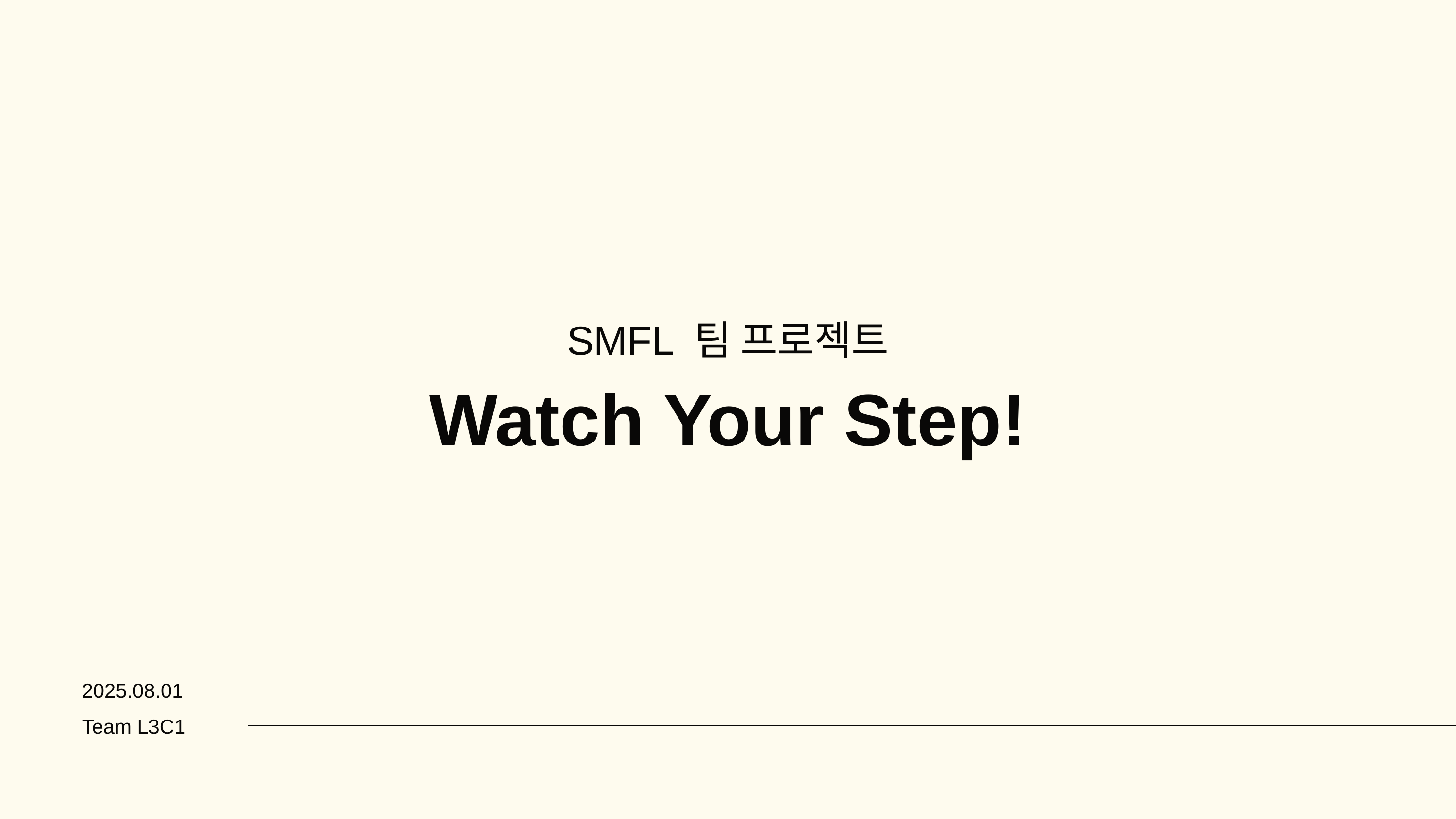

SMFL 팀 프로젝트
Watch Your Step!
2025.08.01
Team L3C1